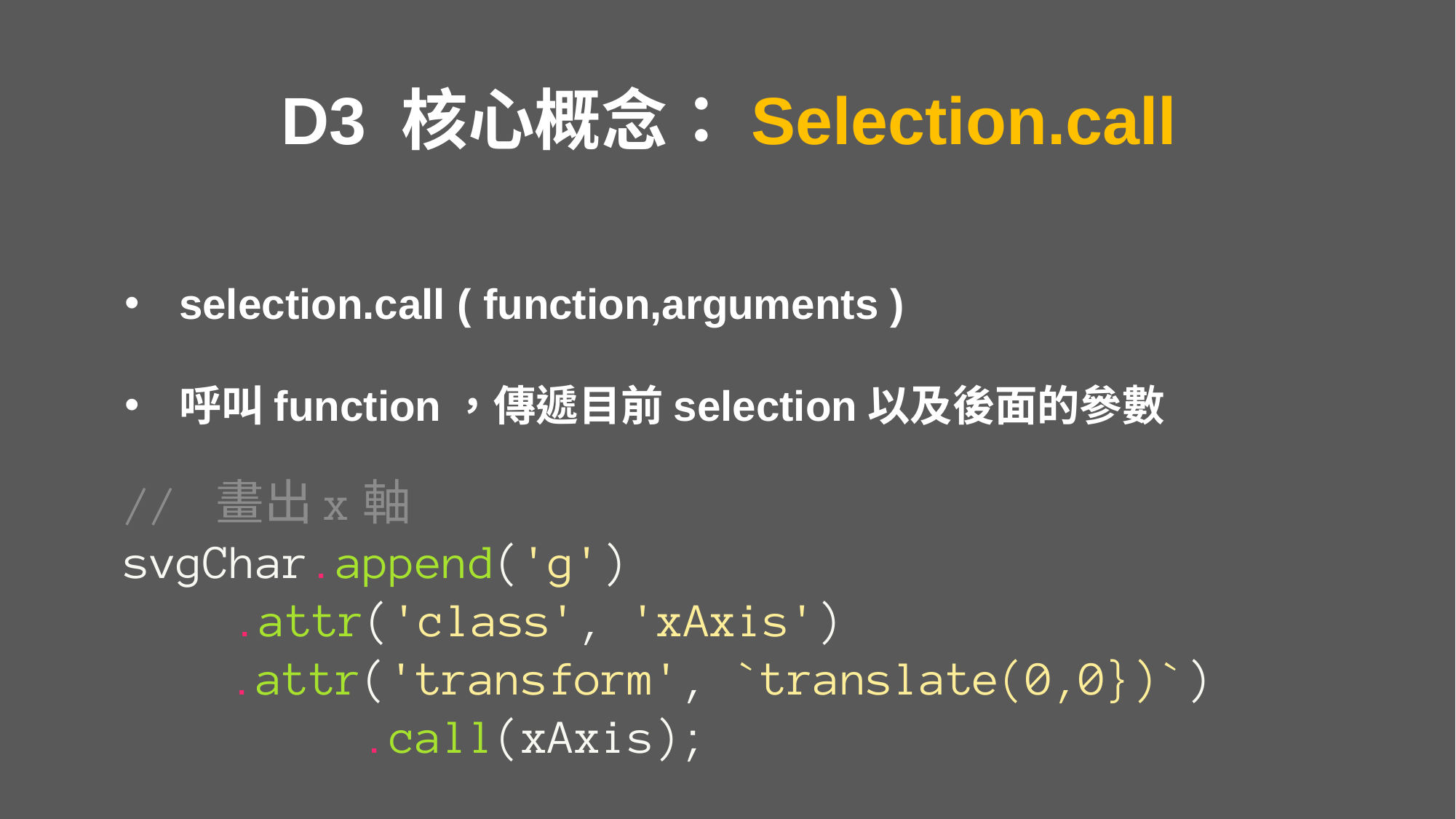

# D3 核心概念：Selection.call
selection.call ( function,arguments )
呼叫function，傳遞目前selection以及後面的參數
// 畫出x軸
svgChar.append('g')
	.attr('class', 'xAxis')
    .attr('transform', `translate(0,0})`)
         .call(xAxis);